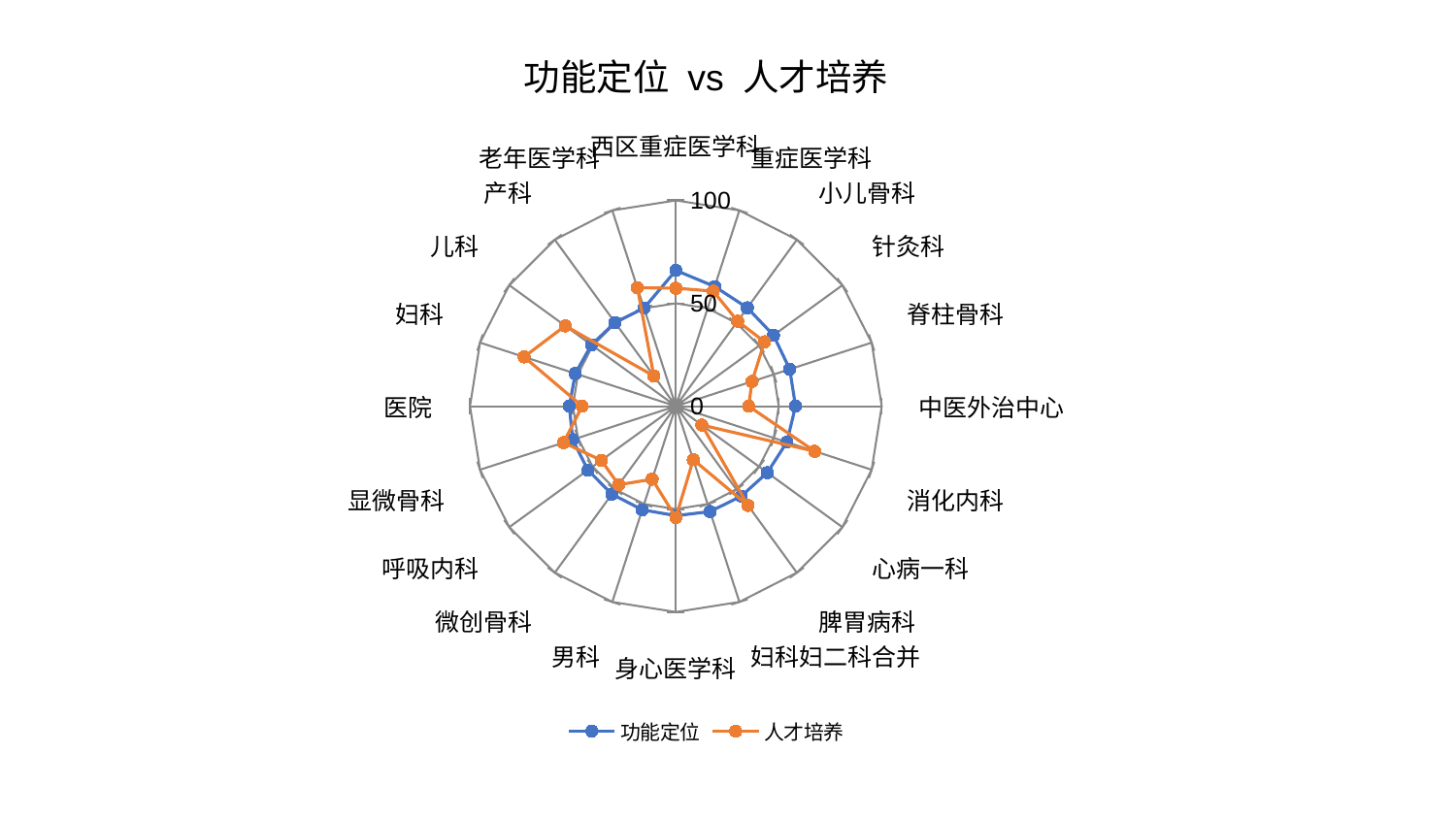

### Chart: 功能定位 vs 人才培养

| Category | 功能定位 | 人才培养 |
|---|---|---|
| 西区重症医学科 | 65.99838301953872 | 57.3265564830987 |
| 重症医学科 | 61.121669492236144 | 58.76799040812643 |
| 小儿骨科 | 59.087765169078686 | 51.0730747977345 |
| 针灸科 | 58.66533441480014 | 53.268966957779725 |
| 脊柱骨科 | 58.16865669310423 | 38.918369830253646 |
| 中医外治中心 | 58.143214780251654 | 35.366283425200926 |
| 消化内科 | 56.71850384549827 | 70.94508317119376 |
| 心病一科 | 54.92994107261996 | 15.598260253494194 |
| 脾胃病科 | 54.030554833882526 | 59.58843061223654 |
| 妇科妇二科合并 | 53.83607955595682 | 27.336371581243327 |
| 身心医学科 | 53.20622034091733 | 54.0857261154427 |
| 男科 | 52.89645037695409 | 37.29351834586617 |
| 微创骨科 | 52.83782485869435 | 47.22240309315068 |
| 呼吸内科 | 52.813485580094294 | 44.74972284143698 |
| 显微骨科 | 52.67576318249433 | 57.37340908851048 |
| 医院 | 51.752753345147454 | 45.51402821105892 |
| 妇科 | 51.36300682062474 | 77.53442164276623 |
| 儿科 | 50.69617257556357 | 66.42902785443646 |
| 产科 | 50.258066592410174 | 18.201477700680726 |
| 老年医学科 | 50.11219038708567 | 60.5126042190012 |
39